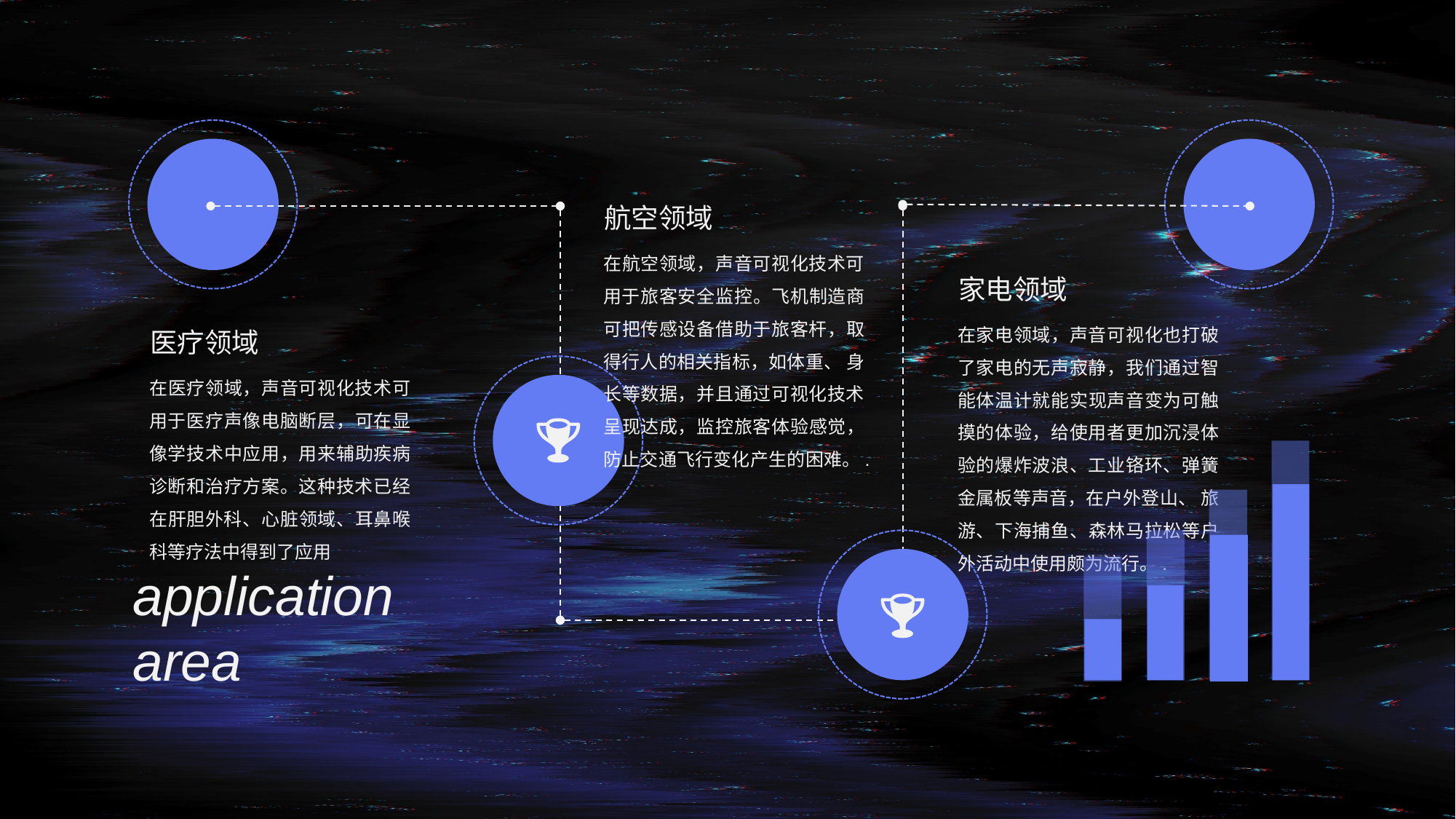

航空领域
在航空领域，声音可视化技术可用于旅客安全监控。飞机制造商可把传感设备借助于旅客杆，取得行人的相关指标，如体重、 身长等数据，并且通过可视化技术呈现达成，监控旅客体验感觉， 防止交通飞行变化产生的困难。.
家电领域
在家电领域，声音可视化也打破了家电的无声寂静，我们通过智能体温计就能实现声音变为可触摸的体验，给使用者更加沉浸体验的爆炸波浪、工业铬环、弹簧金属板等声音，在户外登山、 旅游、下海捕鱼、森林马拉松等户外活动中使用颇为流行。.
医疗领域

在医疗领域，声音可视化技术可用于医疗声像电脑断层，可在显像学技术中应用，用来辅助疾病诊断和治疗方案。这种技术已经在肝胆外科、心脏领域、耳鼻喉科等疗法中得到了应用

application area